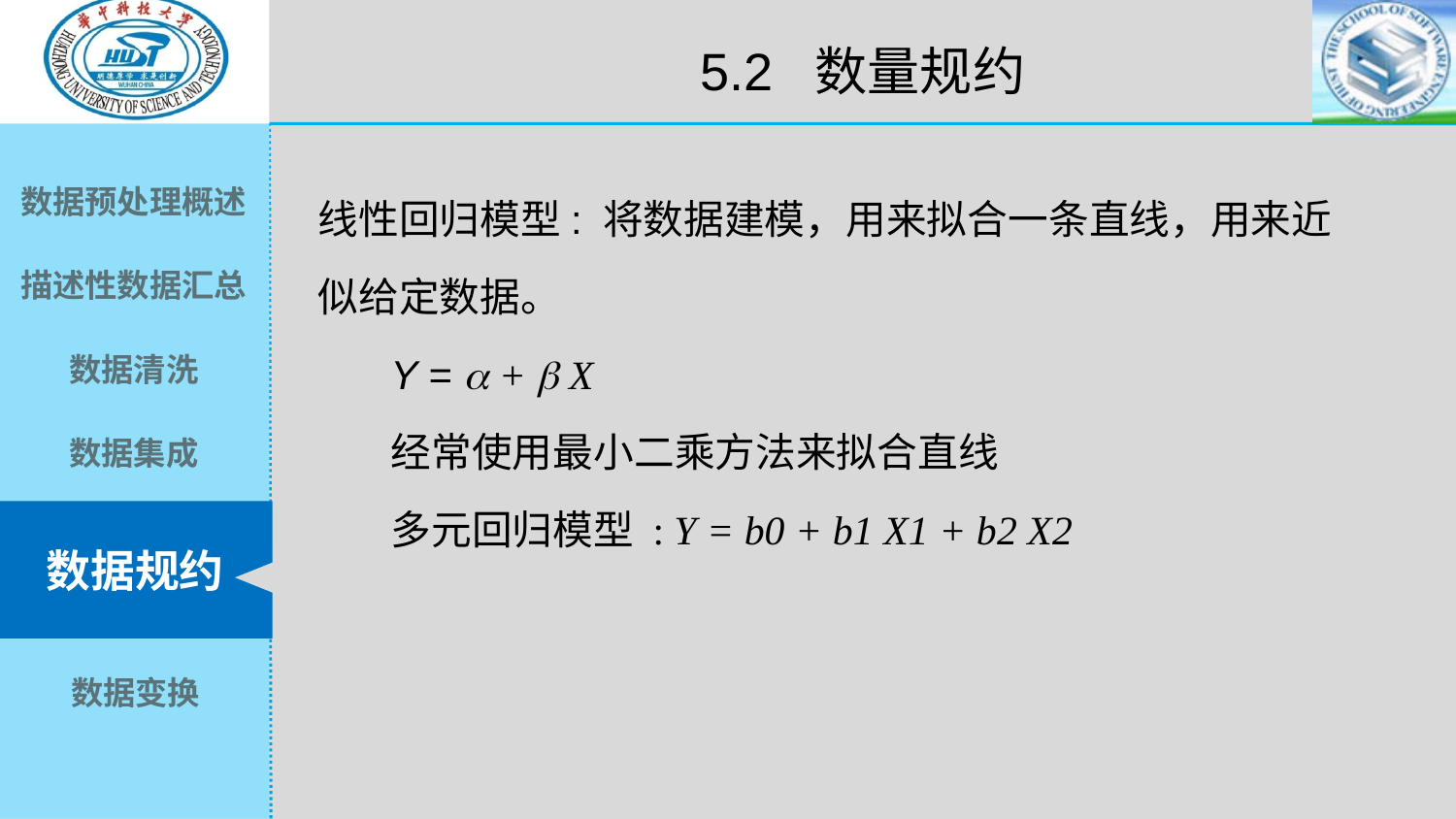

5.2  数量规约
线性回归模型: 将数据建模，用来拟合一条直线，用来近似给定数据。
Y = α + β X
经常使用最小二乘方法来拟合直线
多元回归模型 : Y = b0 + b1 X1 + b2 X2